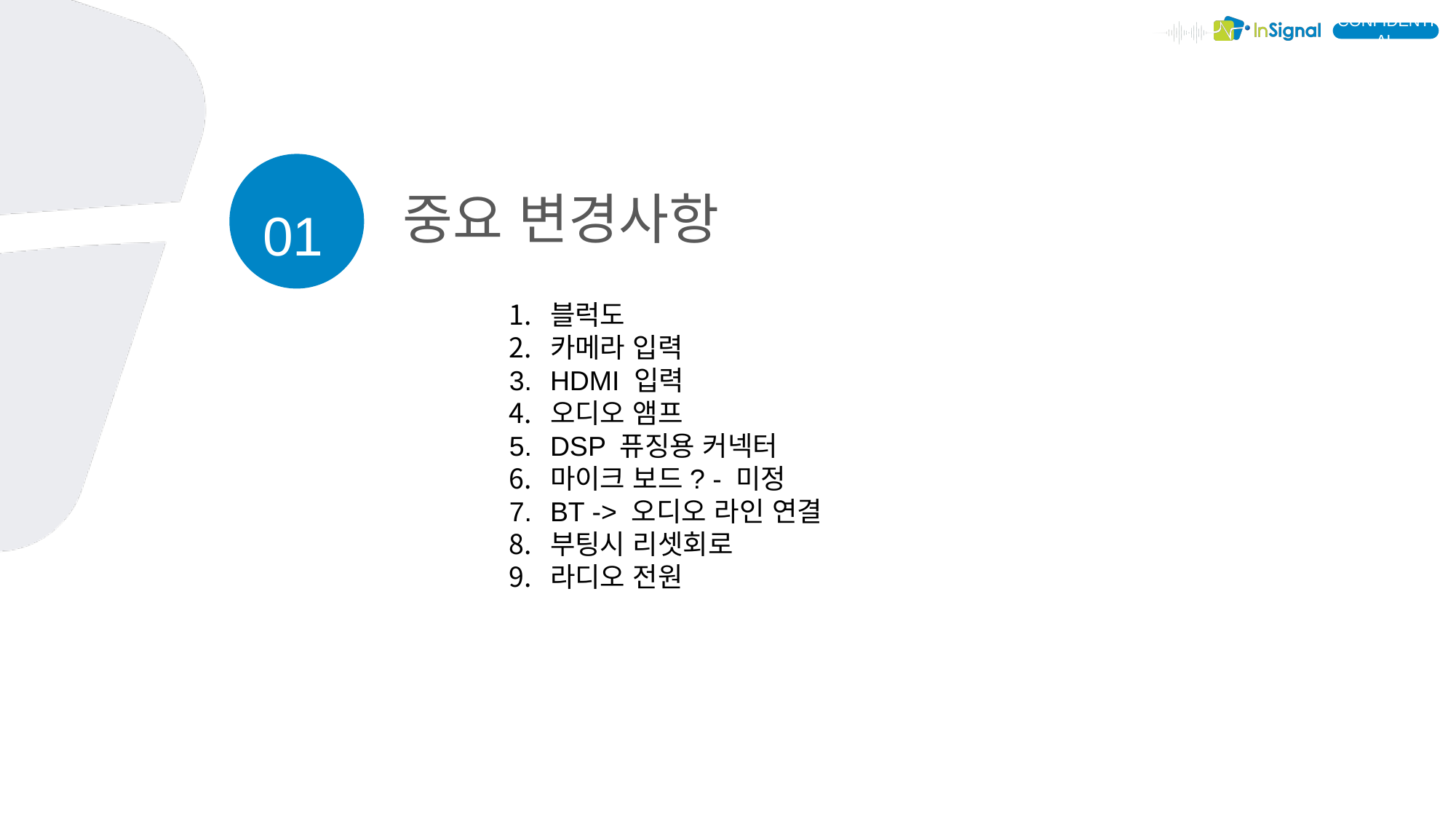

# 중요 변경사항
블럭도
카메라 입력
HDMI 입력
오디오 앰프
DSP 퓨징용 커넥터
마이크 보드? - 미정
BT -> 오디오 라인 연결
부팅시 리셋회로
라디오 전원